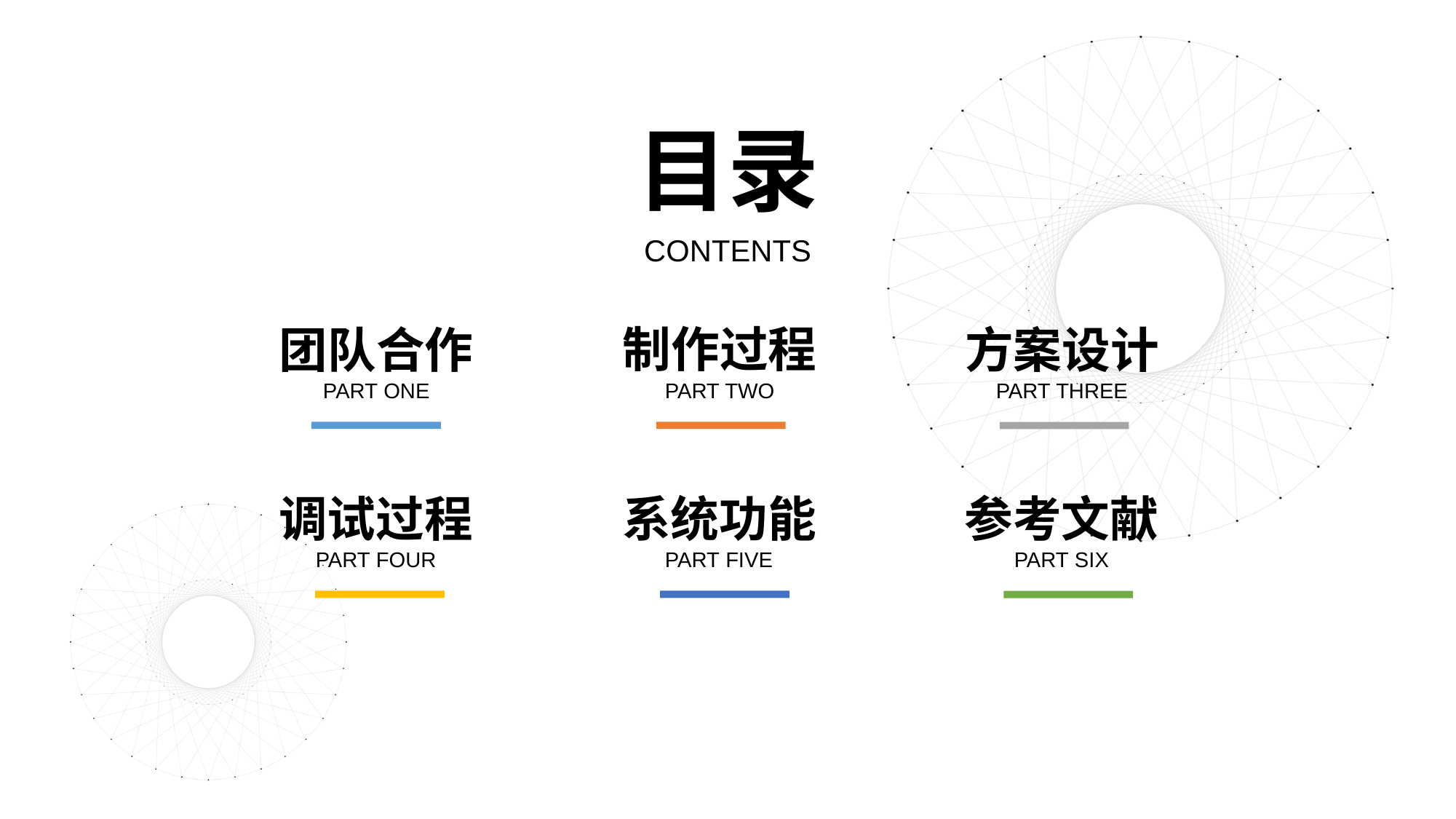

目录
CONTENTS
制作过程
团队合作
方案设计
PART TWO
PART ONE
PART THREE

调试过程
系统功能
参考文献
PART FOUR
PART FIVE
PART SIX